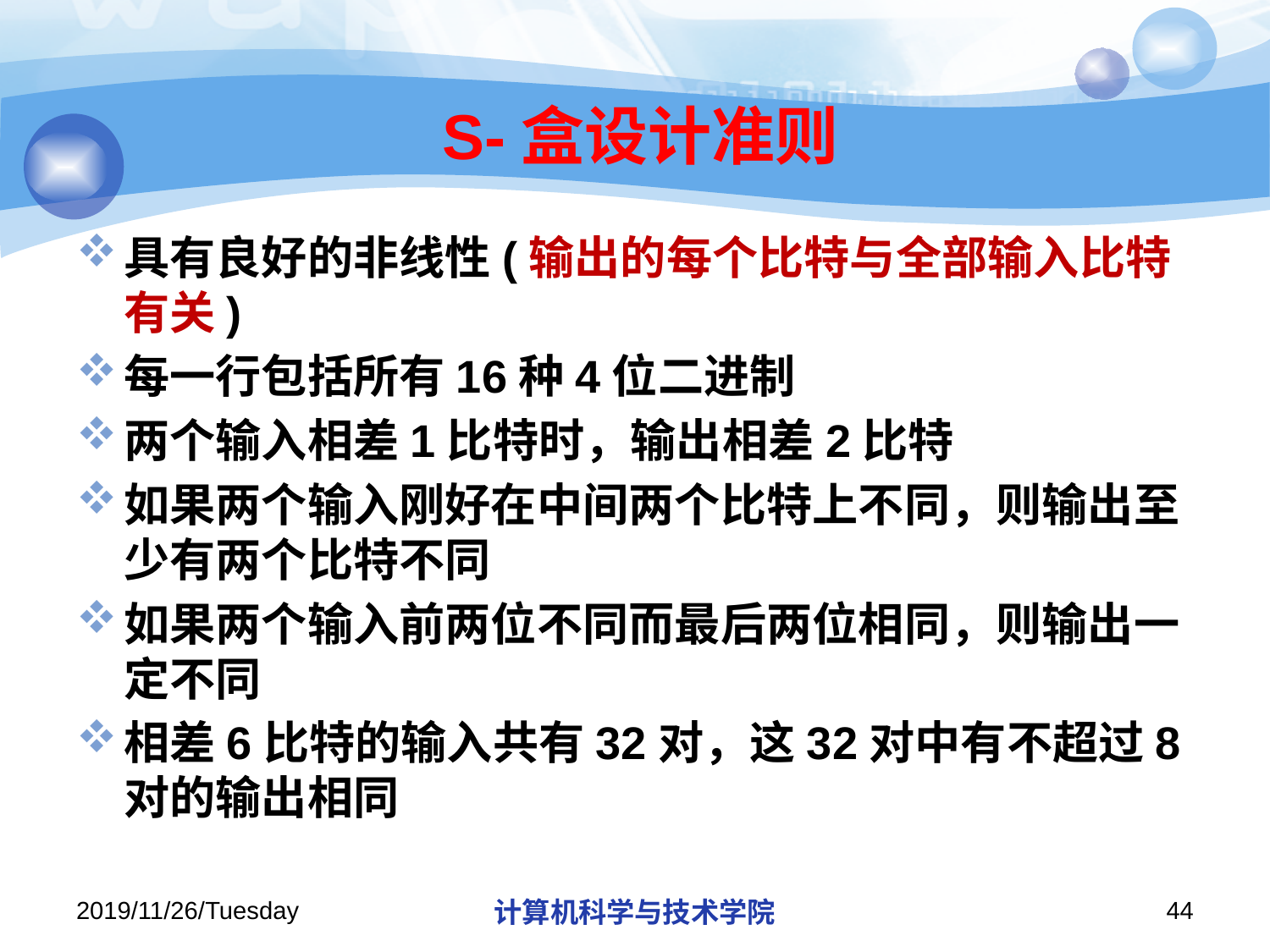

# S-盒设计准则
具有良好的非线性(输出的每个比特与全部输入比特有关)
每一行包括所有16种4位二进制
两个输入相差1比特时，输出相差2比特
如果两个输入刚好在中间两个比特上不同，则输出至少有两个比特不同
如果两个输入前两位不同而最后两位相同，则输出一定不同
相差6比特的输入共有32对，这32对中有不超过8对的输出相同
2019/11/26/Tuesday
计算机科学与技术学院
44